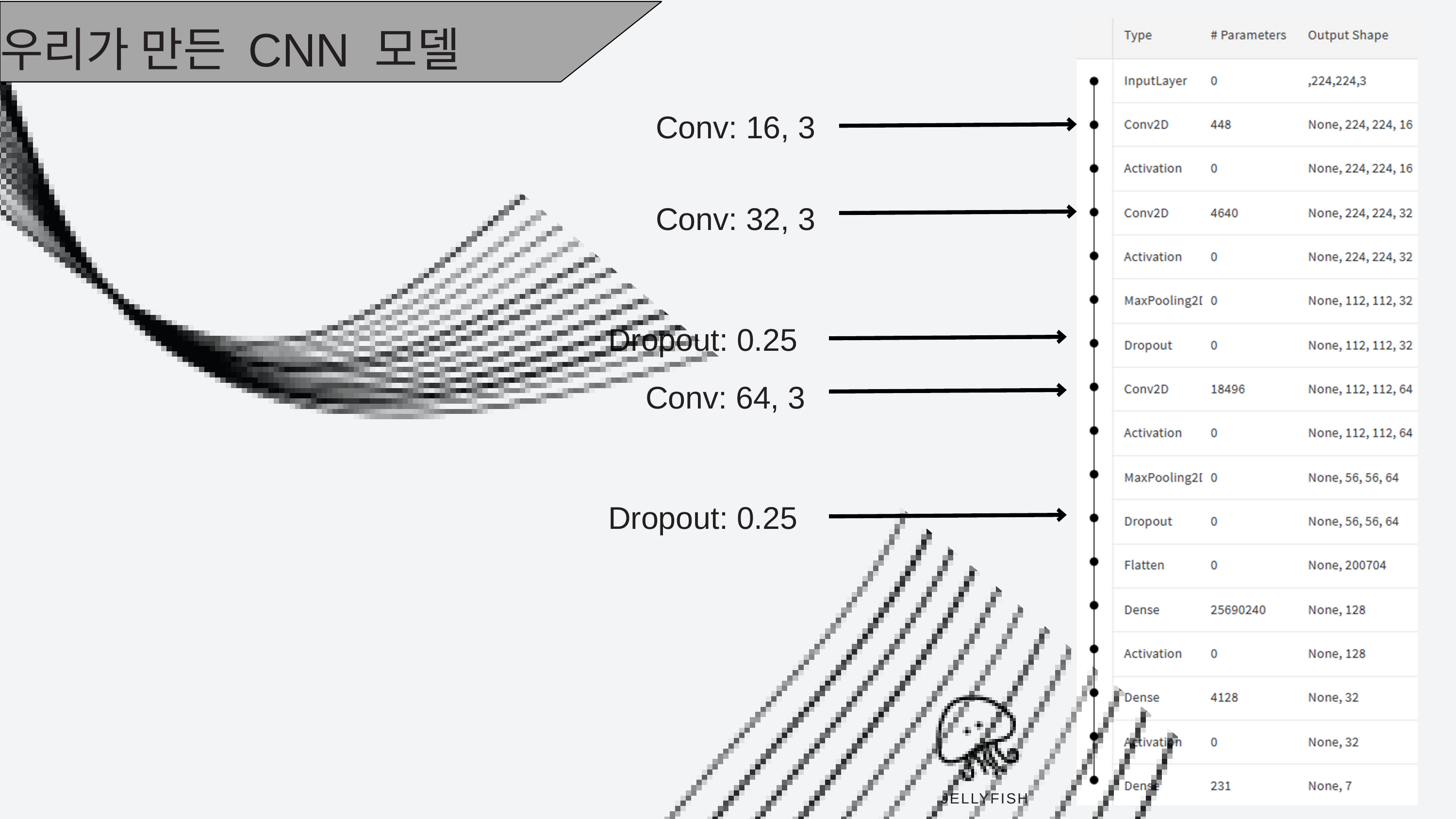

우리가 만든 CNN 모델

Conv: 16, 3

Conv: 32, 3

Dropout: 0.25

Conv: 64, 3

Dropout: 0.25

JELLYFISH